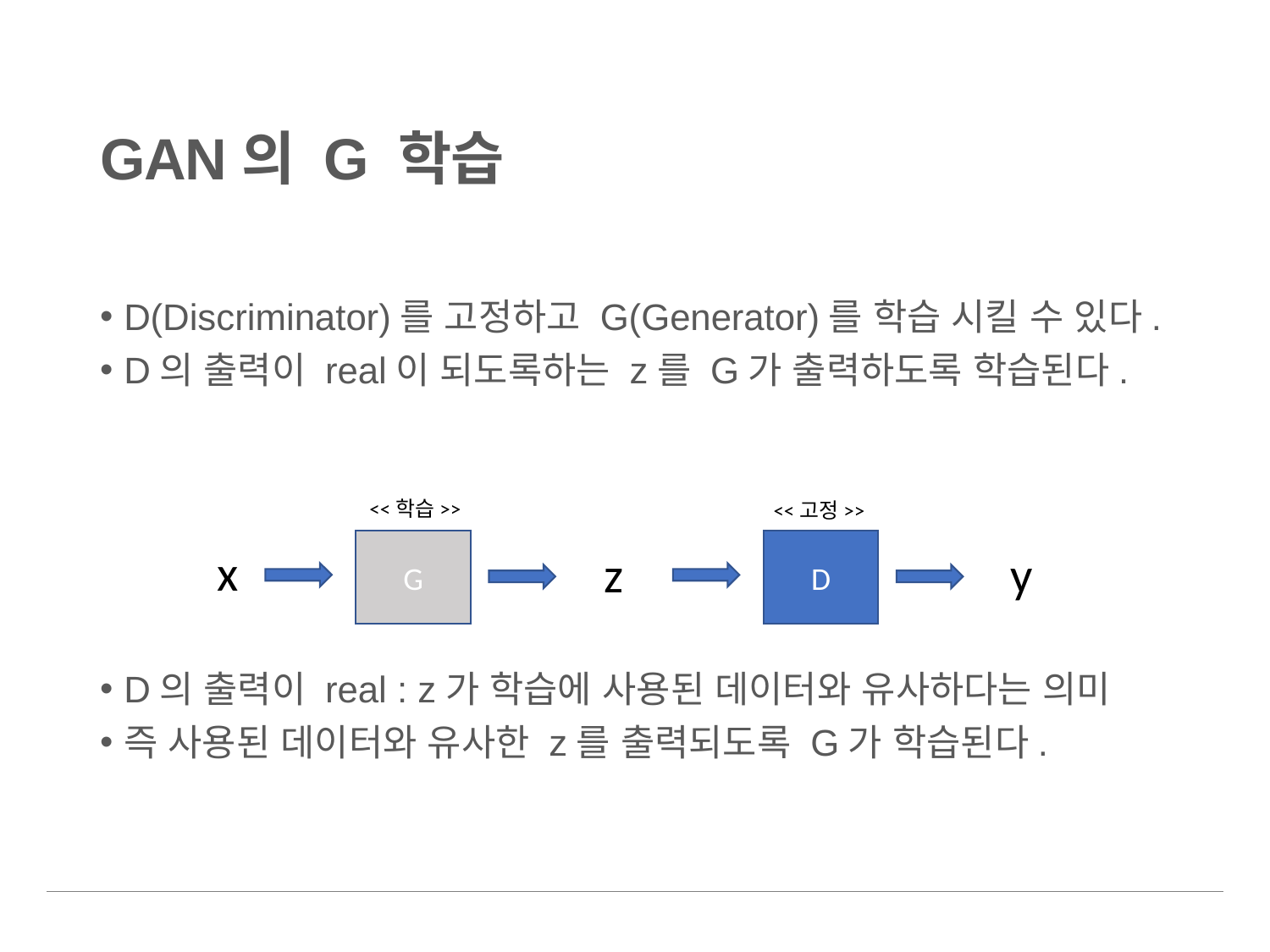

# GAN의 G 학습
D(Discriminator)를 고정하고 G(Generator)를 학습 시킬 수 있다.
D의 출력이 real이 되도록하는 z를 G가 출력하도록 학습된다.

D의 출력이 real : z가 학습에 사용된 데이터와 유사하다는 의미
즉 사용된 데이터와 유사한 z를 출력되도록 G가 학습된다.
<<학습>>
<<고정>>
x
G
z
D
y